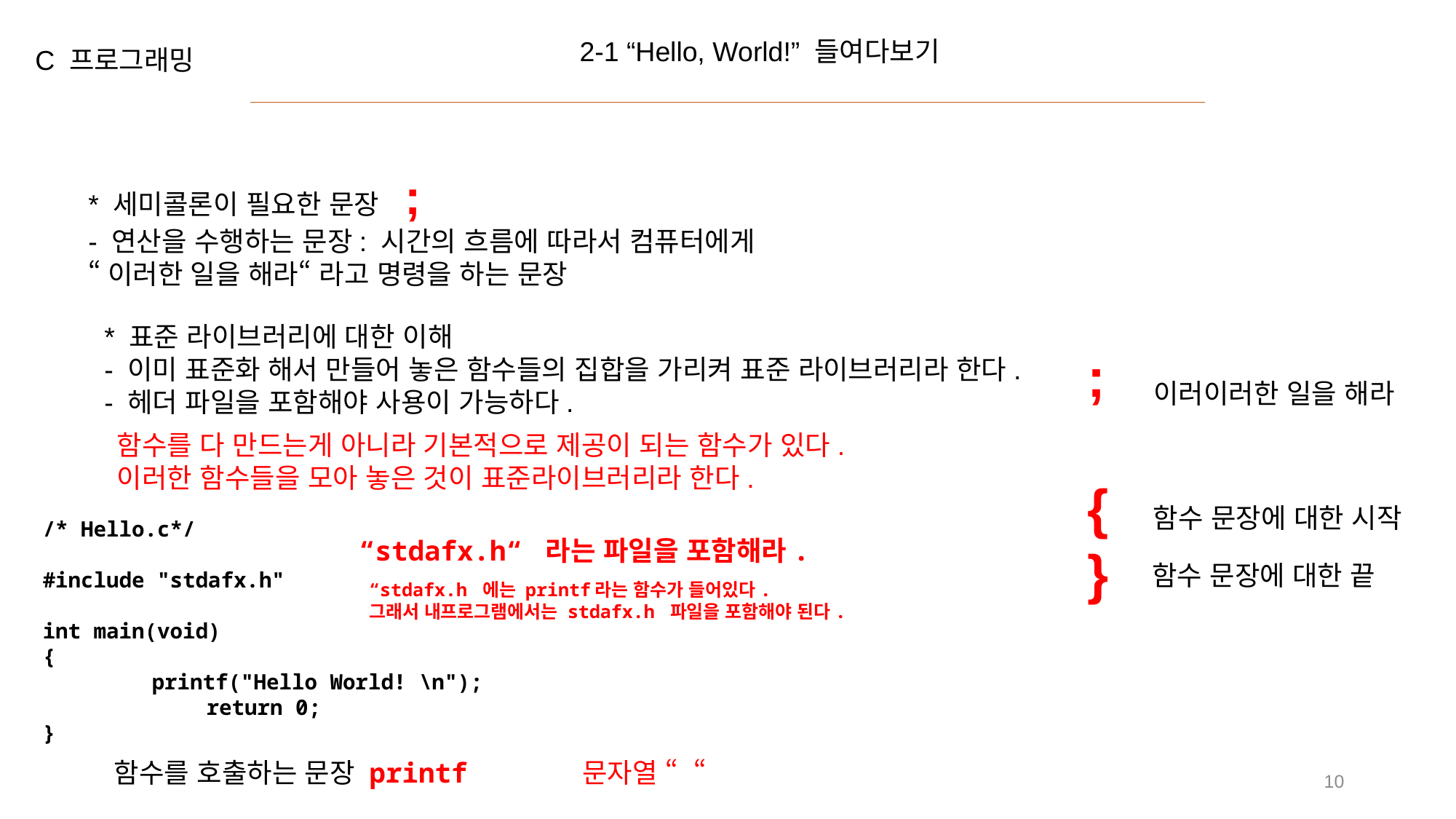

2-1 “Hello, World!” 들여다보기
C 프로그래밍
* 세미콜론이 필요한 문장 ;
- 연산을 수행하는 문장: 시간의 흐름에 따라서 컴퓨터에게
“이러한 일을 해라“ 라고 명령을 하는 문장
* 표준 라이브러리에 대한 이해
- 이미 표준화 해서 만들어 놓은 함수들의 집합을 가리켜 표준 라이브러리라 한다.
- 헤더 파일을 포함해야 사용이 가능하다.
;

{
}
이러이러한 일을 해라
함수를 다 만드는게 아니라 기본적으로 제공이 되는 함수가 있다.
이러한 함수들을 모아 놓은 것이 표준라이브러리라 한다.
함수 문장에 대한 시작
“stdafx.h“ 라는 파일을 포함해라.
함수 문장에 대한 끝
“stdafx.h 에는 printf라는 함수가 들어있다.
그래서 내프로그램에서는 stdafx.h 파일을 포함해야 된다.
함수를 호출하는 문장 printf
문자열 “  “
/* Hello.c*/

#include "stdafx.h"

int main(void)
{
	printf("Hello World! \n");
    	return 0;
}
10